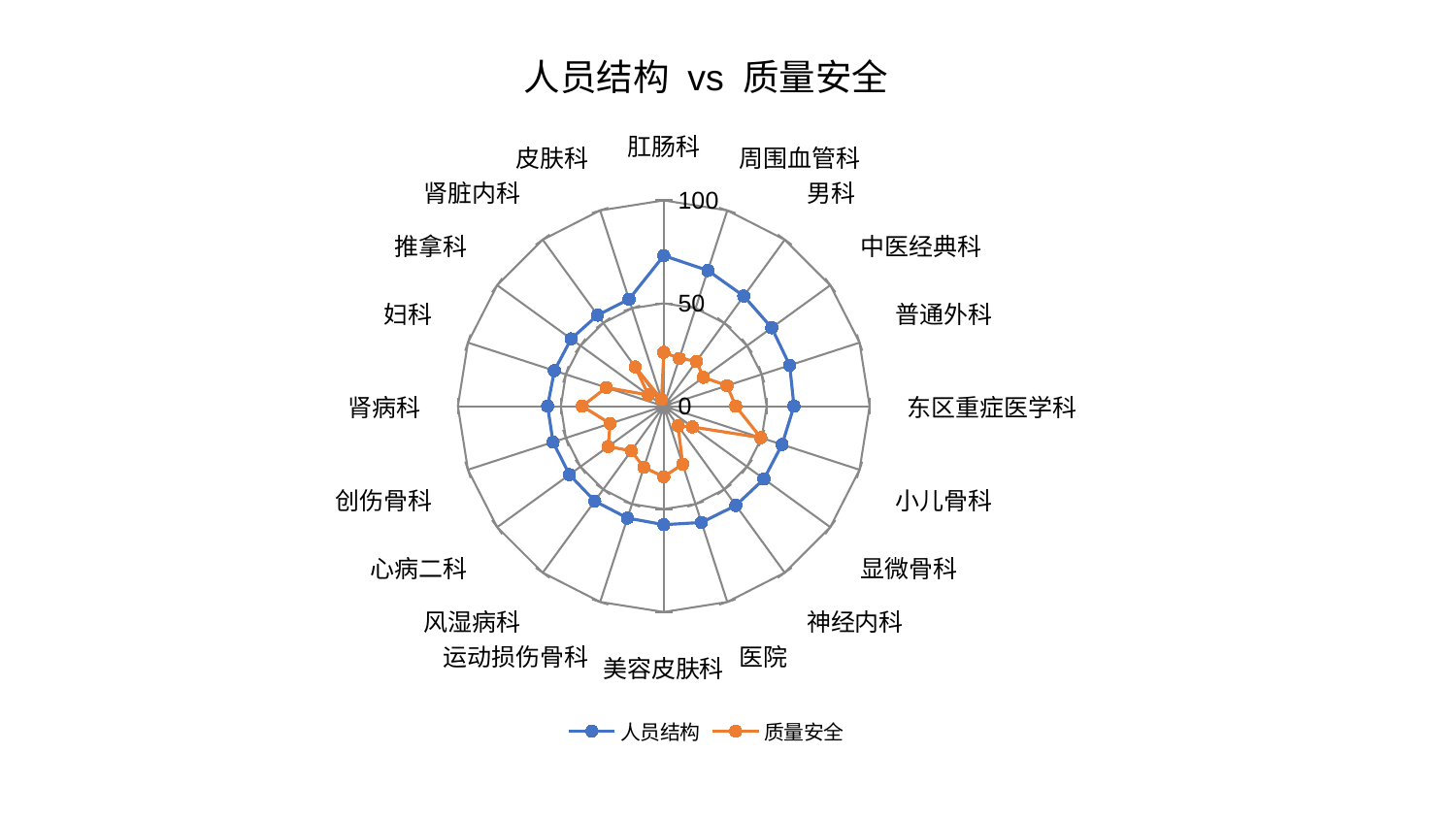

### Chart: 人员结构 vs 质量安全

| Category | 人员结构 | 质量安全 |
|---|---|---|
| 肛肠科 | 73.16209488646255 | 26.183040090903383 |
| 周围血管科 | 69.34223313656102 | 24.419036201195524 |
| 男科 | 66.13944681288646 | 26.98695994904285 |
| 中医经典科 | 64.83374586934163 | 23.816273822459845 |
| 普通外科 | 64.3296137543599 | 32.33048727657747 |
| 东区重症医学科 | 63.2538252690333 | 34.96938605359185 |
| 小儿骨科 | 60.43719806058585 | 49.56633772292795 |
| 显微骨科 | 60.15898087032054 | 17.165156467063603 |
| 神经内科 | 59.6015833141151 | 11.80031584461386 |
| 医院 | 59.40036921923445 | 29.656076414679877 |
| 美容皮肤科 | 57.5849769812338 | 34.29766510739201 |
| 运动损伤骨科 | 57.1562961830663 | 31.27919446457065 |
| 风湿病科 | 57.01987595311706 | 26.864989136042333 |
| 心病二科 | 56.6186659529264 | 33.36390251199739 |
| 创伤骨科 | 56.55054191926888 | 27.3903347083078 |
| 肾病科 | 56.41220708142126 | 39.60807525780814 |
| 妇科 | 55.85368341635766 | 29.321482356856723 |
| 推拿科 | 55.64221727924649 | 9.21526937961174 |
| 肾脏内科 | 54.68824370469409 | 23.605444430338114 |
| 皮肤科 | 54.64561992741438 | 3.451283285012397 |
44